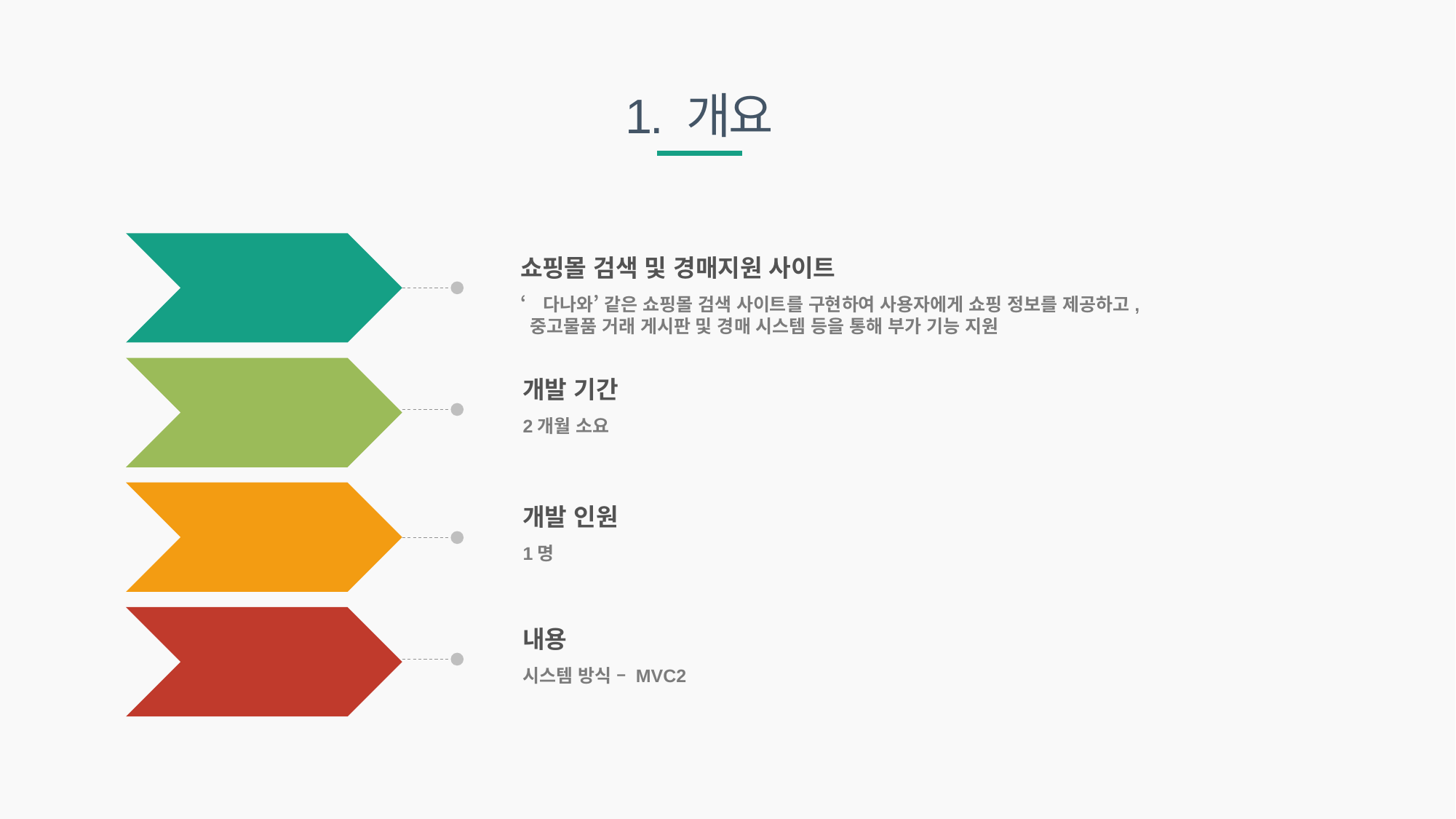

1. 개요

쇼핑몰 검색 및 경매지원 사이트

‘다나와’ 같은 쇼핑몰 검색 사이트를 구현하여 사용자에게 쇼핑 정보를 제공하고,
 중고물품 거래 게시판 및 경매 시스템 등을 통해 부가 기능 지원

개발 기간

2개월 소요

개발 인원

1명

내용

시스템 방식 – MVC2